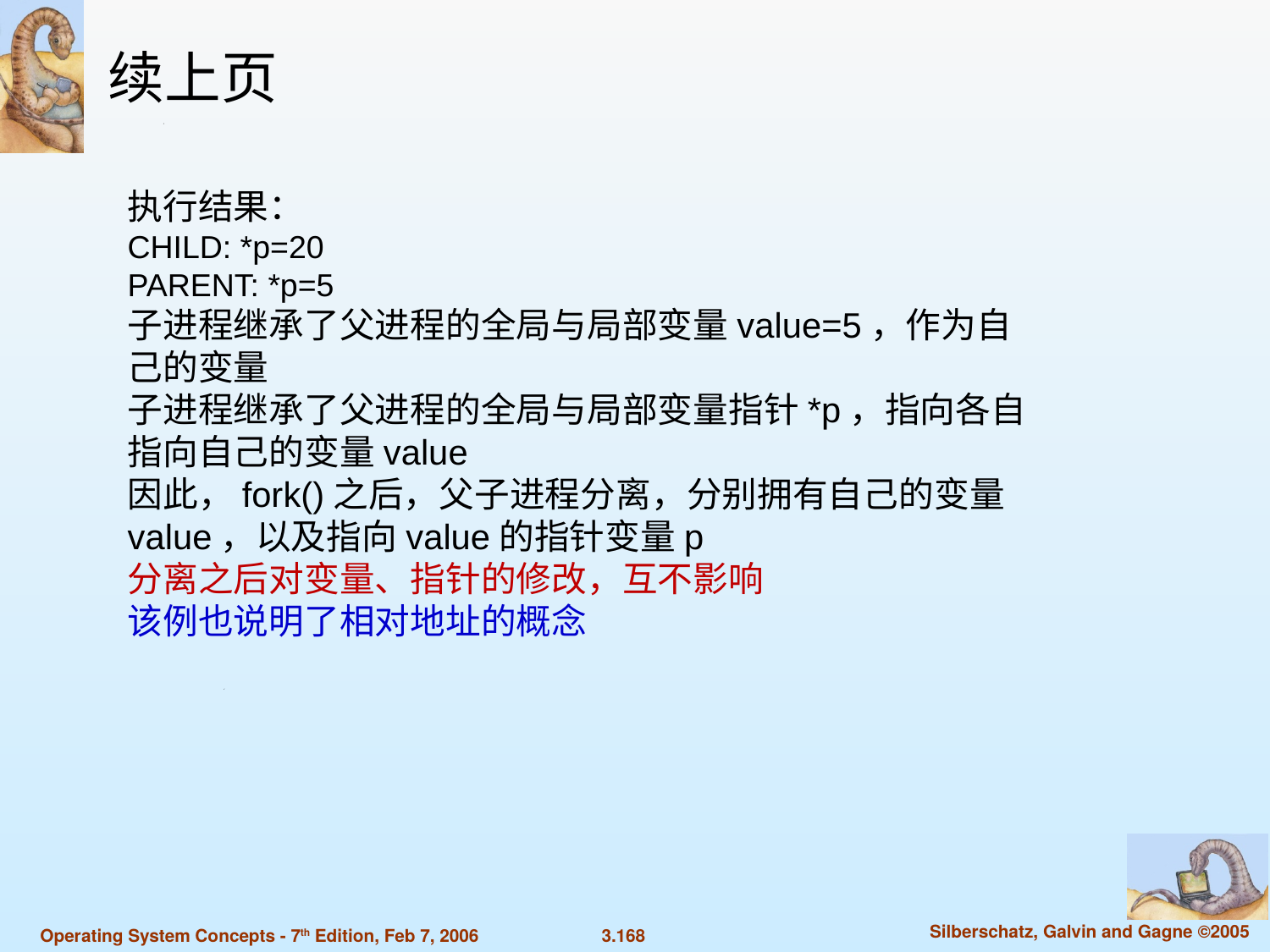

续上页
执行结果：
CHILD: *p=20
PARENT: *p=5
子进程继承了父进程的全局与局部变量value=5，作为自己的变量
子进程继承了父进程的全局与局部变量指针*p，指向各自指向自己的变量value
因此，fork()之后，父子进程分离，分别拥有自己的变量value，以及指向value的指针变量p
分离之后对变量、指针的修改，互不影响
该例也说明了相对地址的概念